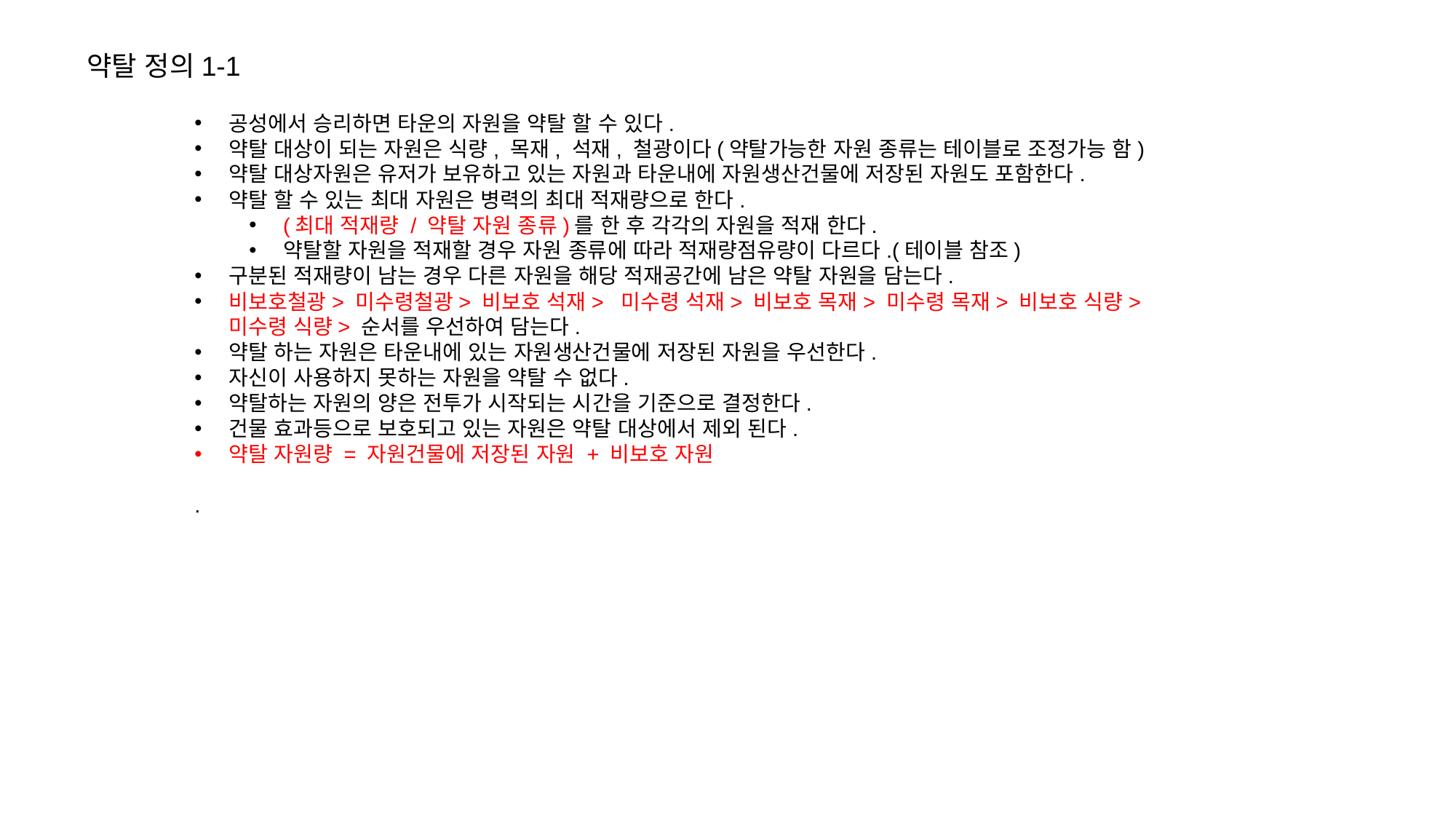

약탈 정의1-1
공성에서 승리하면 타운의 자원을 약탈 할 수 있다.
약탈 대상이 되는 자원은 식량, 목재, 석재, 철광이다(약탈가능한 자원 종류는 테이블로 조정가능 함)
약탈 대상자원은 유저가 보유하고 있는 자원과 타운내에 자원생산건물에 저장된 자원도 포함한다.
약탈 할 수 있는 최대 자원은 병력의 최대 적재량으로 한다.
(최대 적재량 / 약탈 자원 종류)를 한 후 각각의 자원을 적재 한다.
약탈할 자원을 적재할 경우 자원 종류에 따라 적재량점유량이 다르다.(테이블 참조)
구분된 적재량이 남는 경우 다른 자원을 해당 적재공간에 남은 약탈 자원을 담는다.
비보호철광> 미수령철광> 비보호 석재>  미수령 석재> 비보호 목재> 미수령 목재> 비보호 식량> 미수령 식량> 순서를 우선하여 담는다.
약탈 하는 자원은 타운내에 있는 자원생산건물에 저장된 자원을 우선한다.
자신이 사용하지 못하는 자원을 약탈 수 없다.
약탈하는 자원의 양은 전투가 시작되는 시간을 기준으로 결정한다.
건물 효과등으로 보호되고 있는 자원은 약탈 대상에서 제외 된다.
약탈 자원량 = 자원건물에 저장된 자원 + 비보호 자원

.